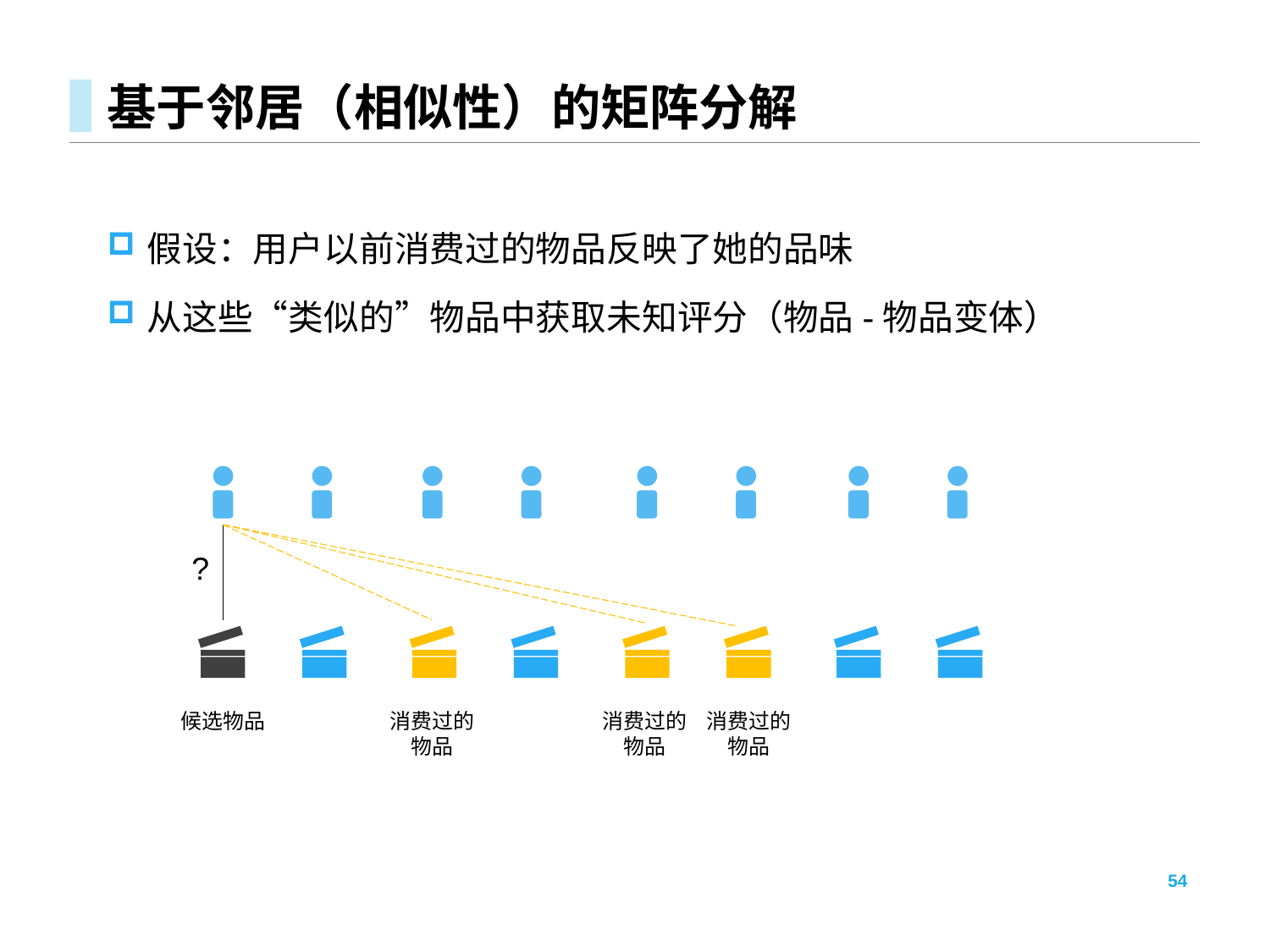

# 基于邻居（相似性）的矩阵分解
假设：用户以前消费过的物品反映了她的品味
从这些“类似的”物品中获取未知评分（物品-物品变体）

?

候选物品
消费过的物品
消费过的物品
消费过的物品
54